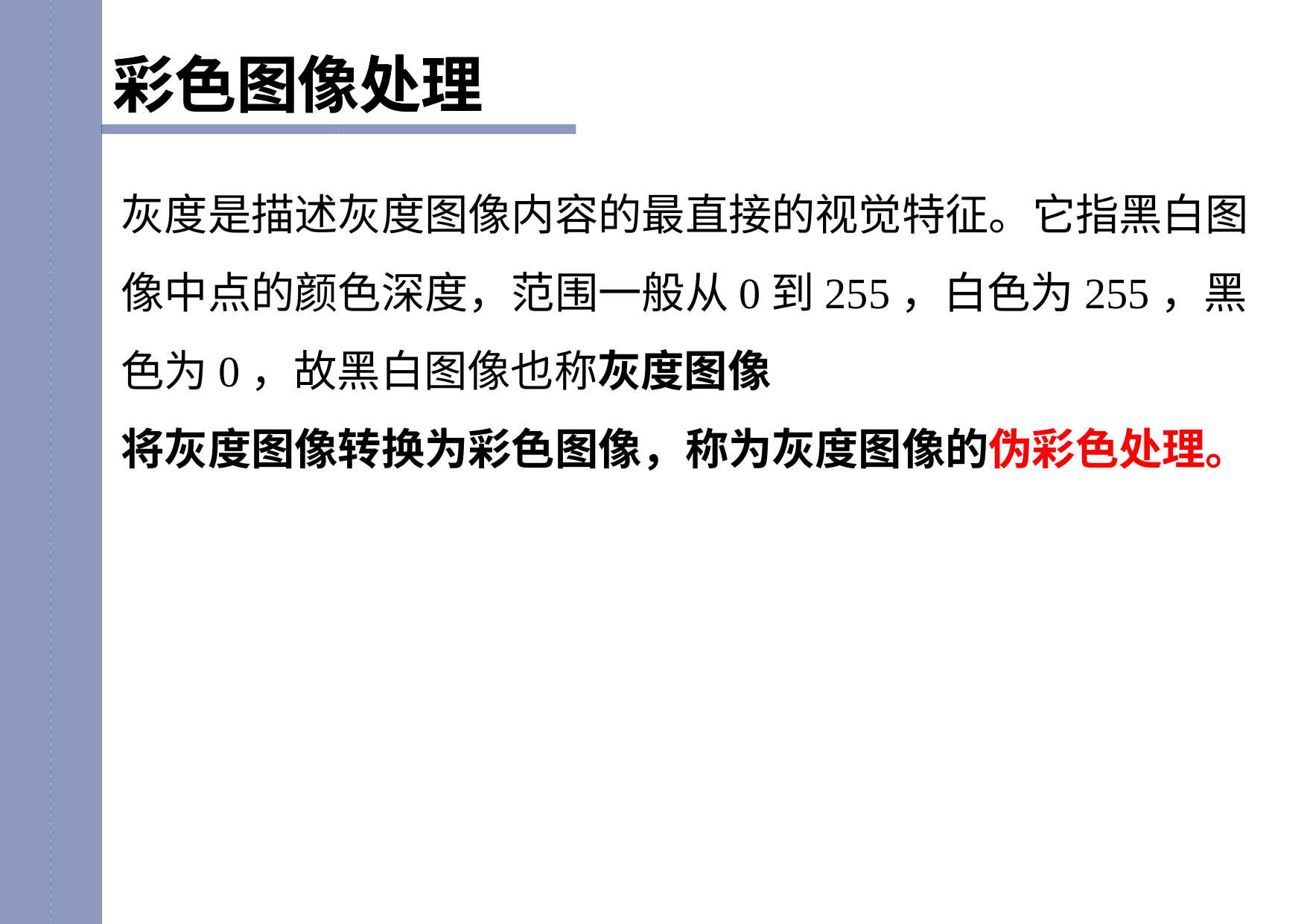

彩色图像处理
彩色图像处理
灰度是描述灰度图像内容的最直接的视觉特征。它指黑白图像中点的颜色深度，范围一般从0到255，白色为255，黑色为0，故黑白图像也称灰度图像
将灰度图像转换为彩色图像，称为灰度图像的伪彩色处理。